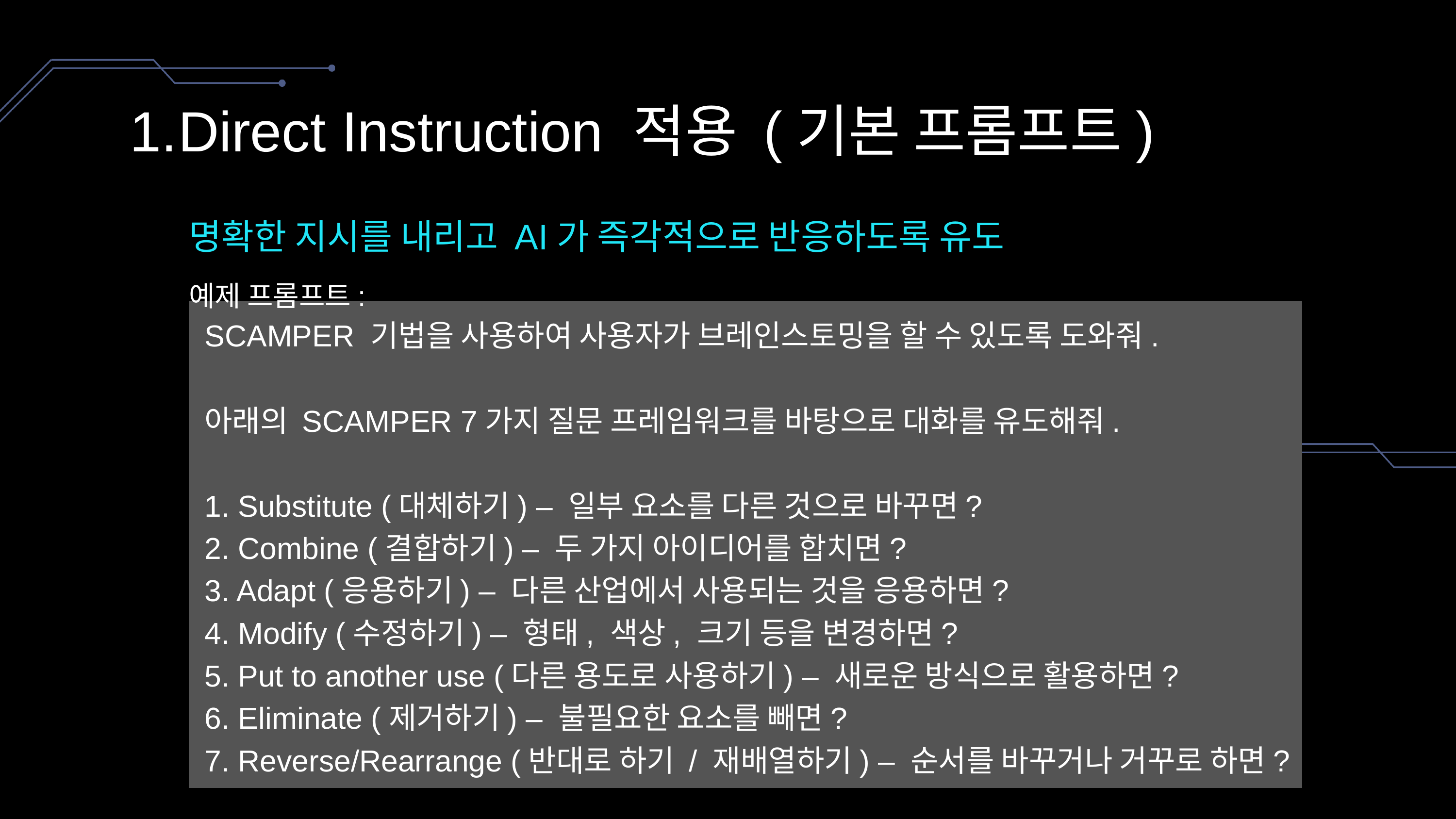

Direct Instruction 적용 (기본 프롬프트)
명확한 지시를 내리고 AI가 즉각적으로 반응하도록 유도
예제 프롬프트:

SCAMPER 기법을 사용하여 사용자가 브레인스토밍을 할 수 있도록 도와줘.

아래의 SCAMPER 7가지 질문 프레임워크를 바탕으로 대화를 유도해줘.

1. Substitute (대체하기) – 일부 요소를 다른 것으로 바꾸면?
2. Combine (결합하기) – 두 가지 아이디어를 합치면?
3. Adapt (응용하기) – 다른 산업에서 사용되는 것을 응용하면?
4. Modify (수정하기) – 형태, 색상, 크기 등을 변경하면?
5. Put to another use (다른 용도로 사용하기) – 새로운 방식으로 활용하면?
6. Eliminate (제거하기) – 불필요한 요소를 빼면?
7. Reverse/Rearrange (반대로 하기 / 재배열하기) – 순서를 바꾸거나 거꾸로 하면?